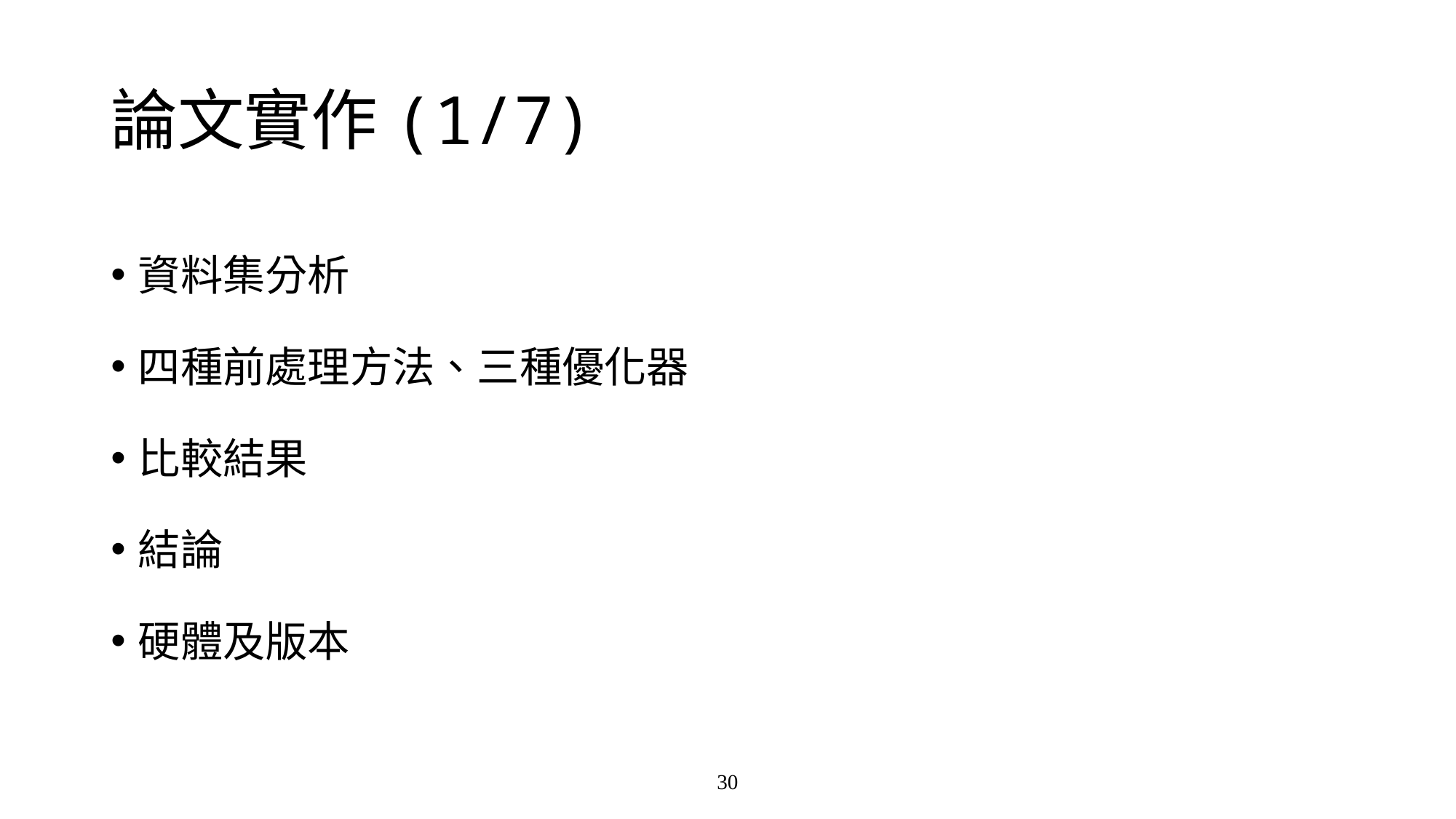

# 論文實作(1/7)
資料集分析
四種前處理方法、三種優化器
比較結果
結論
硬體及版本
30